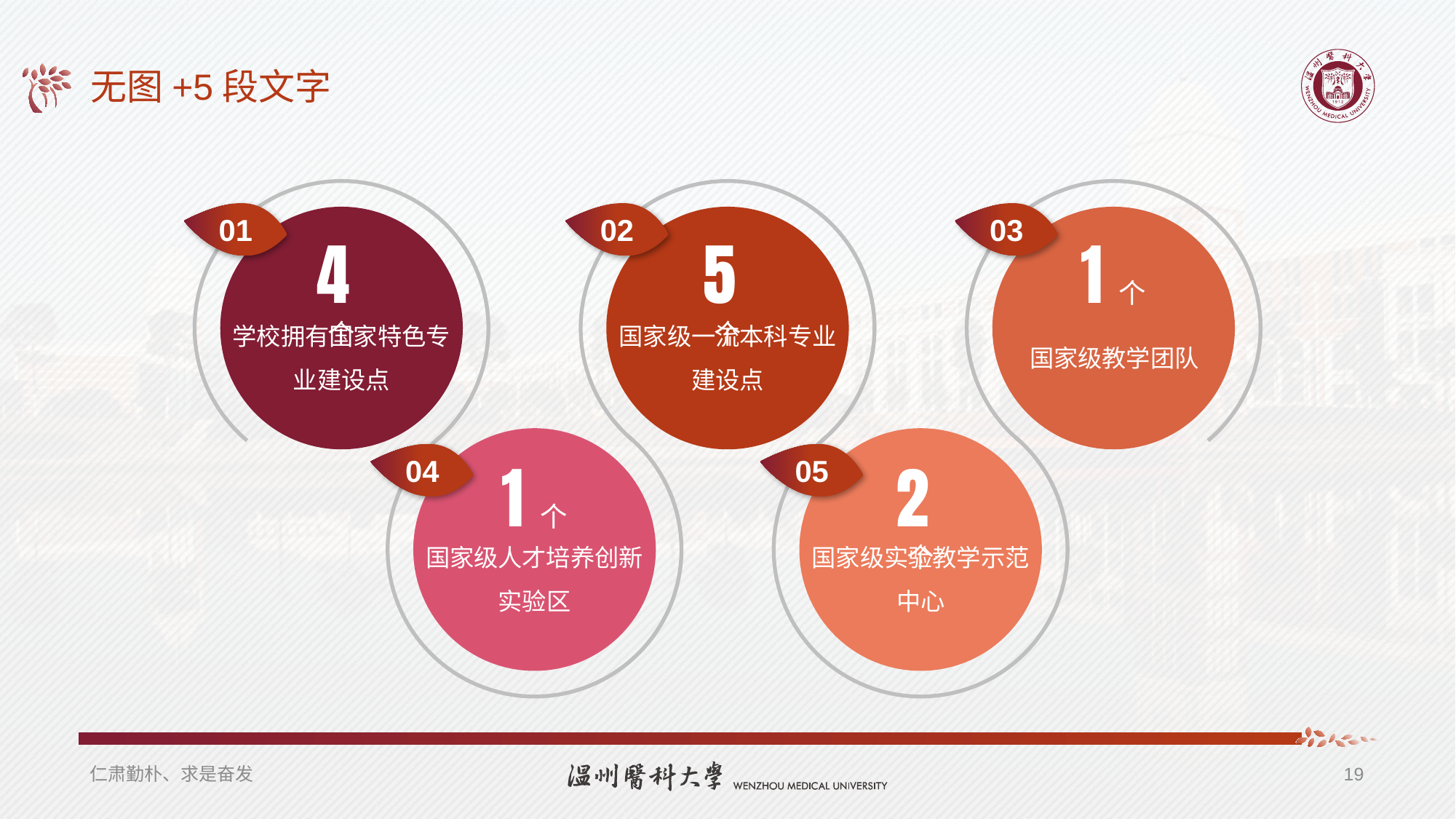

# 无图+5段文字

01
02
03

学校拥有国家特色专业建设点

国家级一流本科专业建设点

国家级教学团队
4个
5个
1个

国家级人才培养创新实验区

国家级实验教学示范中心
04
05
1个
2个
仁肃勤朴、求是奋发
19